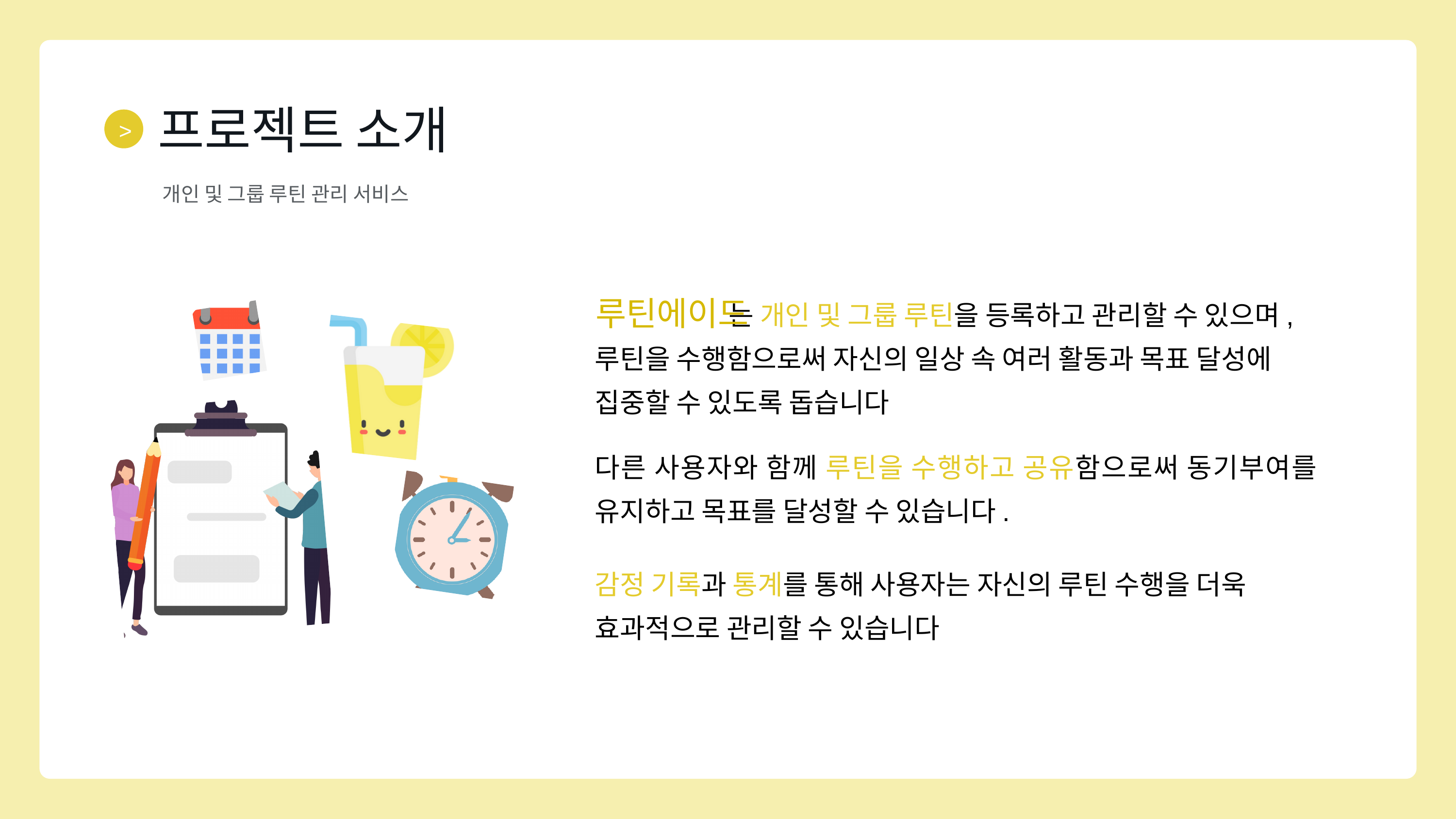

프로젝트 소개

>
개인 및 그룹 루틴 관리 서비스
루틴에이드
                     는 개인 및 그룹 루틴을 등록하고 관리할 수 있으며,
루틴을 수행함으로써 자신의 일상 속 여러 활동과 목표 달성에
집중할 수 있도록 돕습니다

다른 사용자와 함께 루틴을 수행하고 공유함으로써 동기부여를 유지하고 목표를 달성할 수 있습니다.
감정 기록과 통계를 통해 사용자는 자신의 루틴 수행을 더욱 효과적으로 관리할 수 있습니다